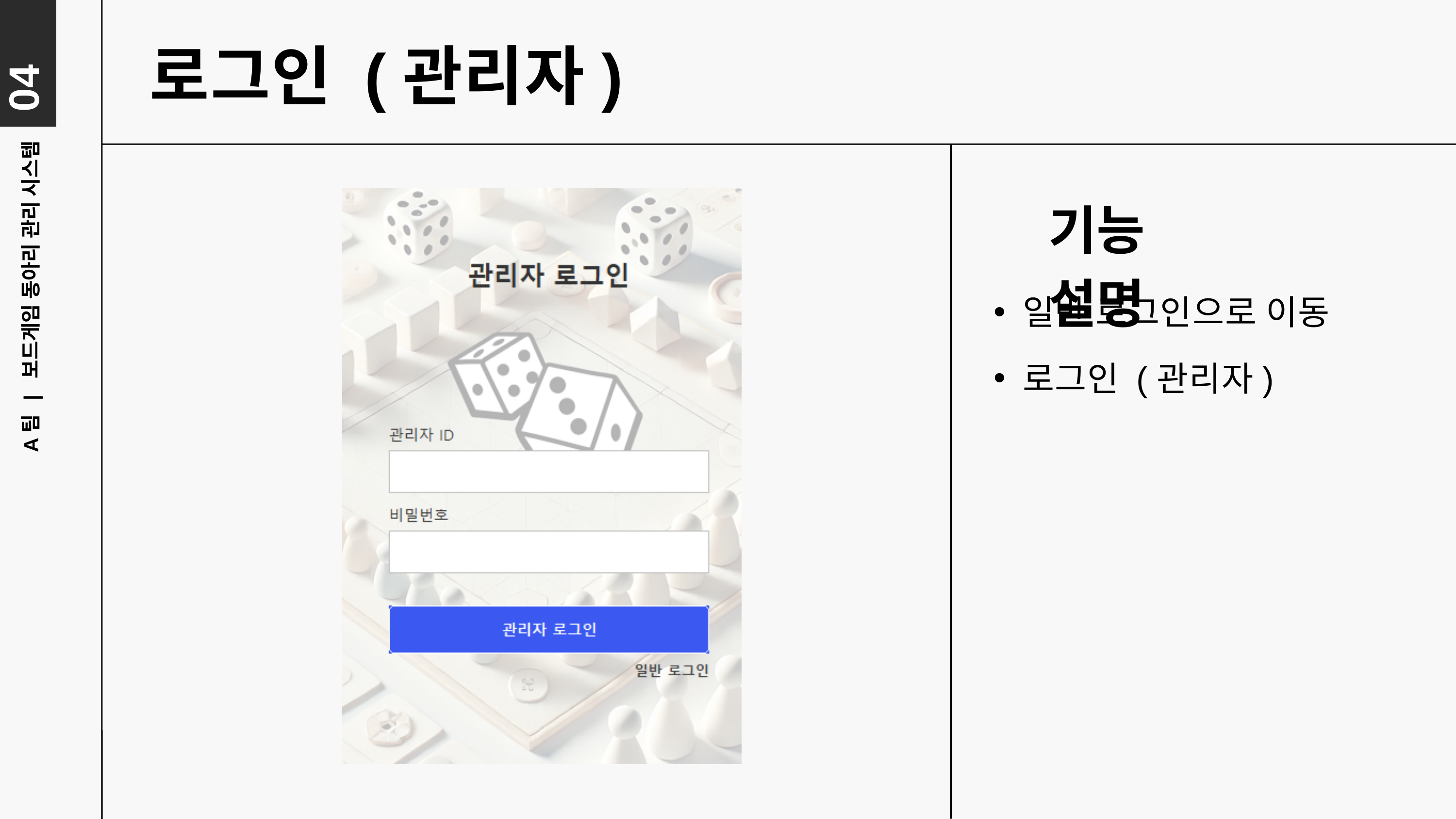

04

로그인 (관리자)

기능 설명

일반 로그인으로 이동
A팀  |  보드게임 동아리 관리 시스템
로그인 (관리자)